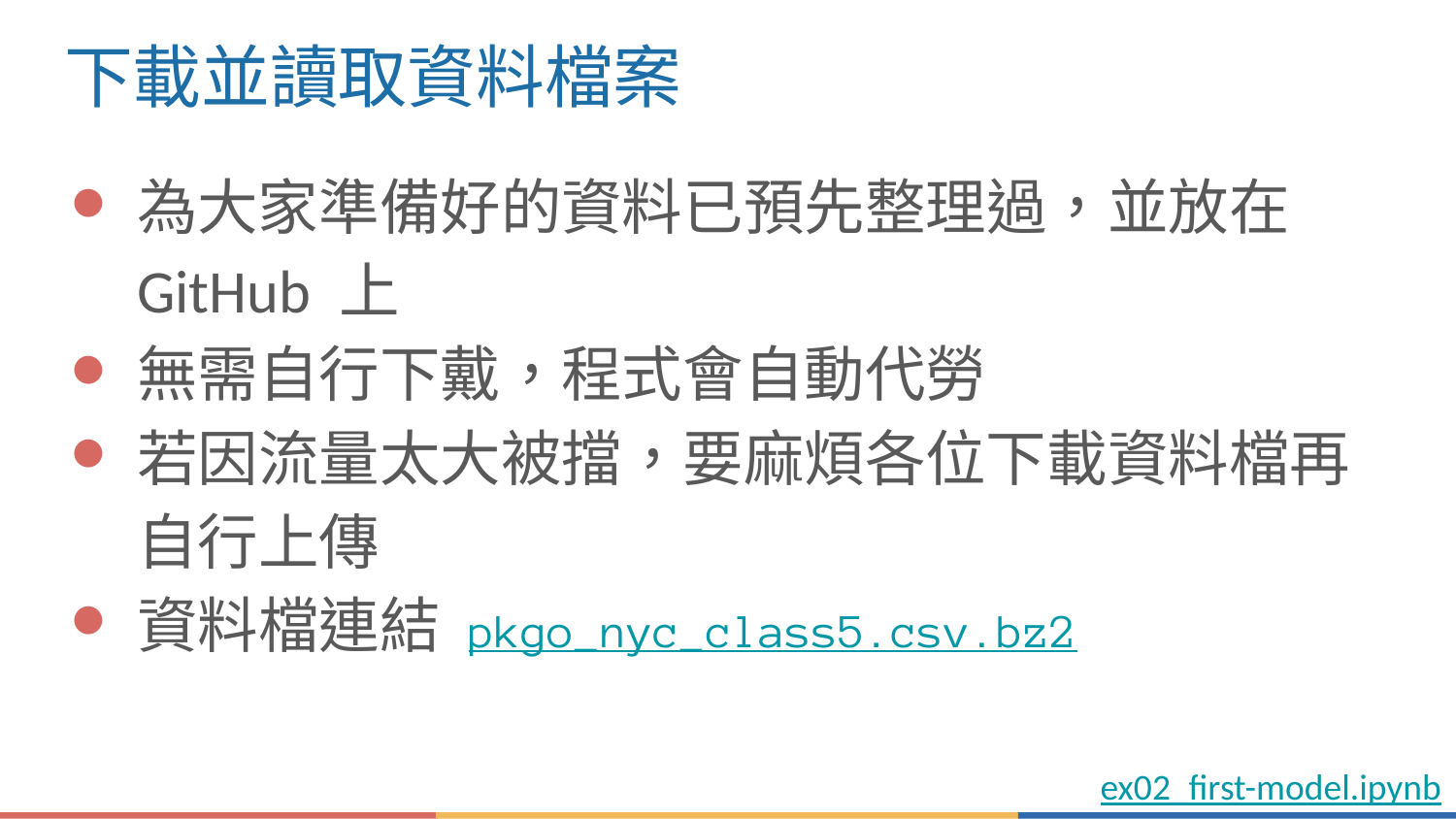

# 下載並讀取資料檔案
為大家準備好的資料已預先整理過，並放在 GitHub 上
無需自行下戴，程式會自動代勞
若因流量太大被擋，要麻煩各位下載資料檔再自行上傳
資料檔連結 pkgo_nyc_class5.csv.bz2
ex02_first-model.ipynb